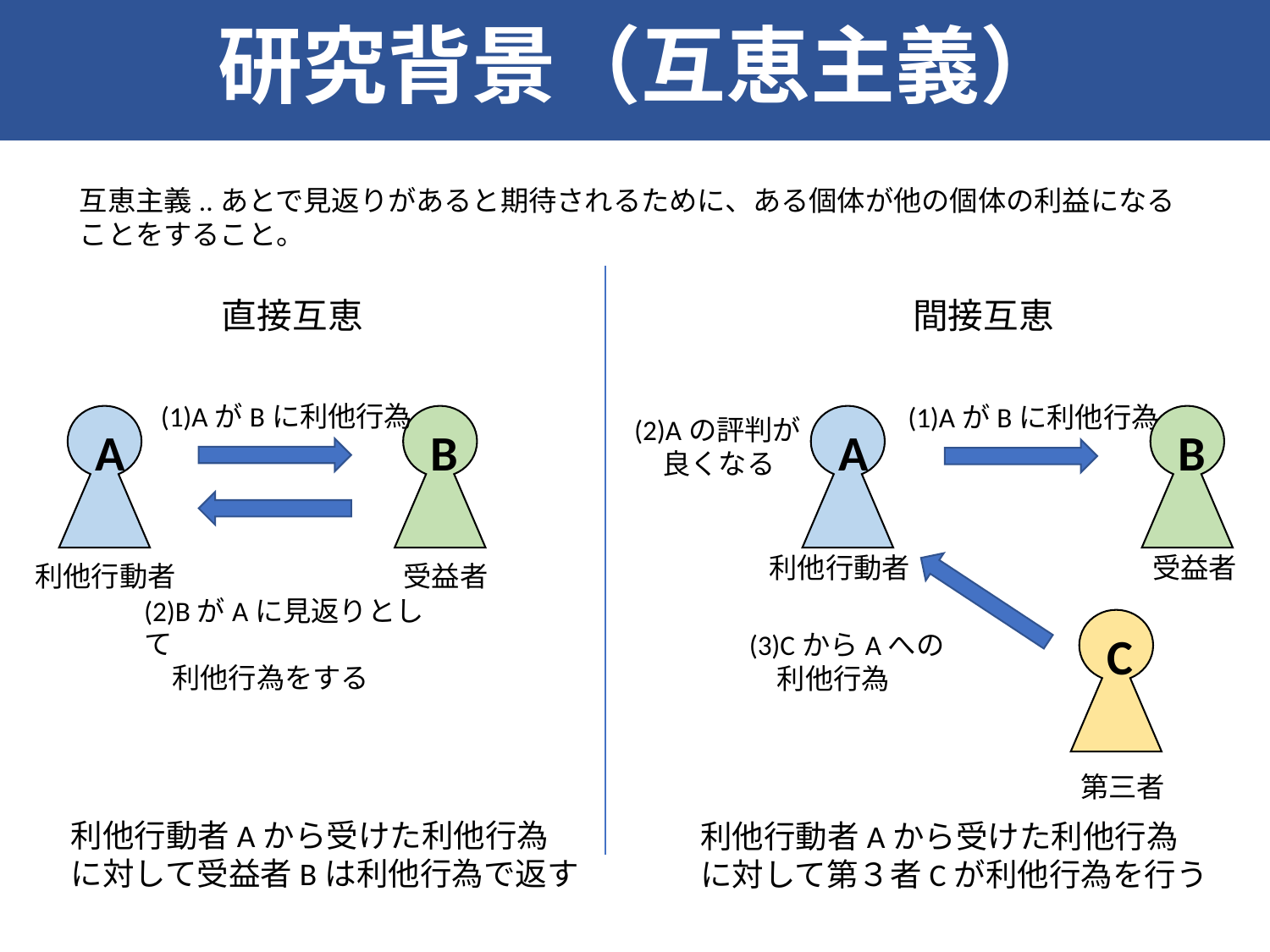

研究背景（互恵主義）
互恵主義..あとで見返りがあると期待されるために、ある個体が他の個体の利益になることをすること。
直接互恵
間接互恵
(1)AがBに利他行為

A

B

(2)BがAに見返りとして
　利他行為をする
(1)AがBに利他行為

A

B
(2)Aの評判が
　良くなる

受益者
利他行動者

C
(3)CからAへの
　利他行為
第三者
利他行動者
受益者
利他行動者Aから受けた利他行為
に対して受益者Bは利他行為で返す
利他行動者Aから受けた利他行為
に対して第３者Cが利他行為を行う